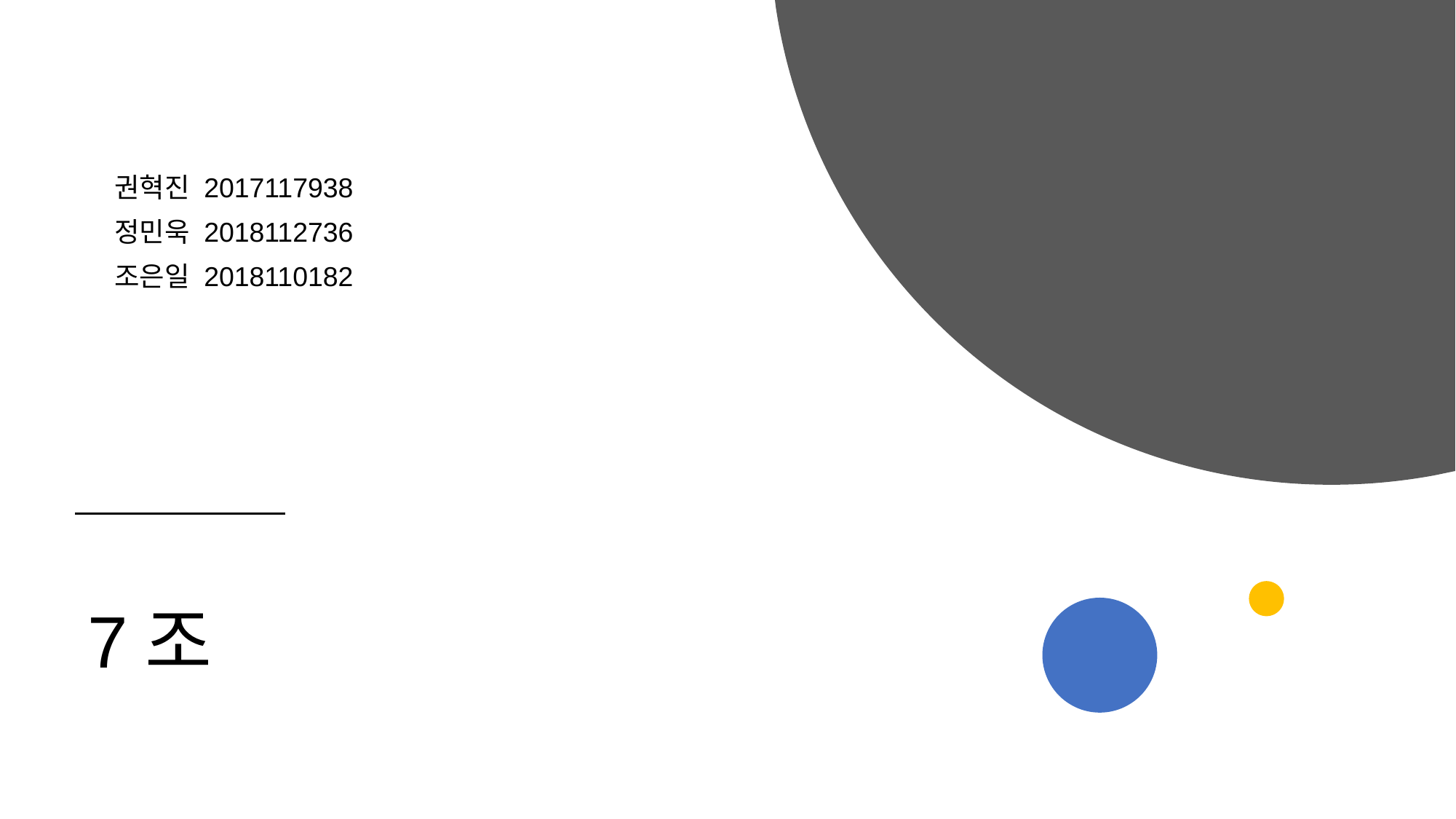

권혁진 2017117938
정민욱 2018112736
조은일 2018110182

# 7조